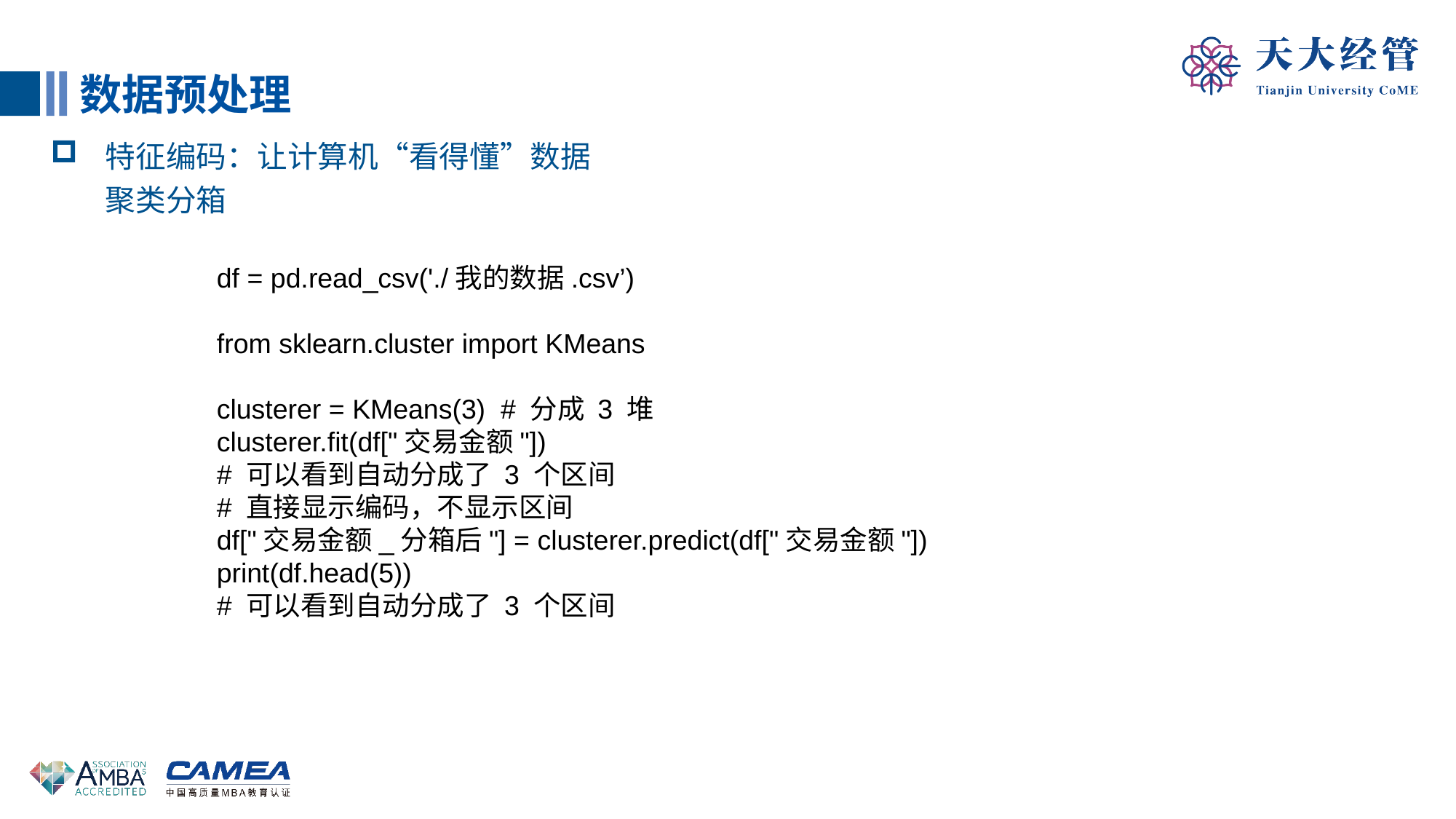

数据预处理

特征编码：让计算机“看得懂”数据
聚类分箱
df = pd.read_csv('./我的数据.csv’)

from sklearn.cluster import KMeans
clusterer = KMeans(3)  # 分成 3 堆
clusterer.fit(df["交易金额"])
# 可以看到自动分成了 3 个区间
# 直接显示编码，不显示区间
df["交易金额_分箱后"] = clusterer.predict(df["交易金额"])
print(df.head(5))
# 可以看到自动分成了 3 个区间